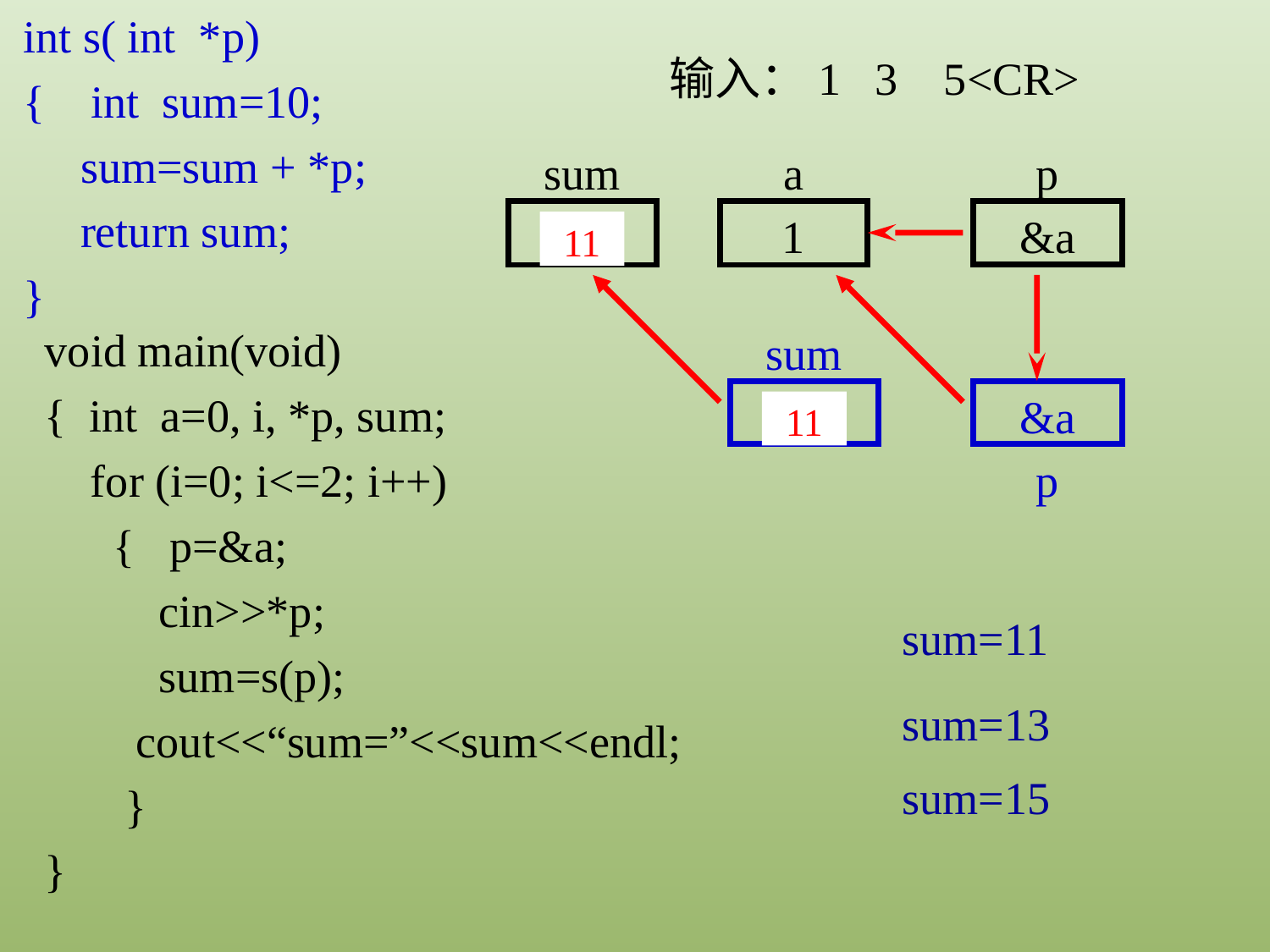

int s( int  *p)
{    int  sum=10;
     sum=sum + *p;
     return sum;
}
输入：1   3    5<CR>
a

sum
p

&a
1
11

void main(void)
{  int  a=0, i, *p, sum;
    for (i=0; i<=2; i++)
      {   p=&a;
          cin>>*p;
          sum=s(p);
        cout<<“sum=”<<sum<<endl;
       }
}
sum
10
&a
11
p
sum=11
sum=13
sum=15
432